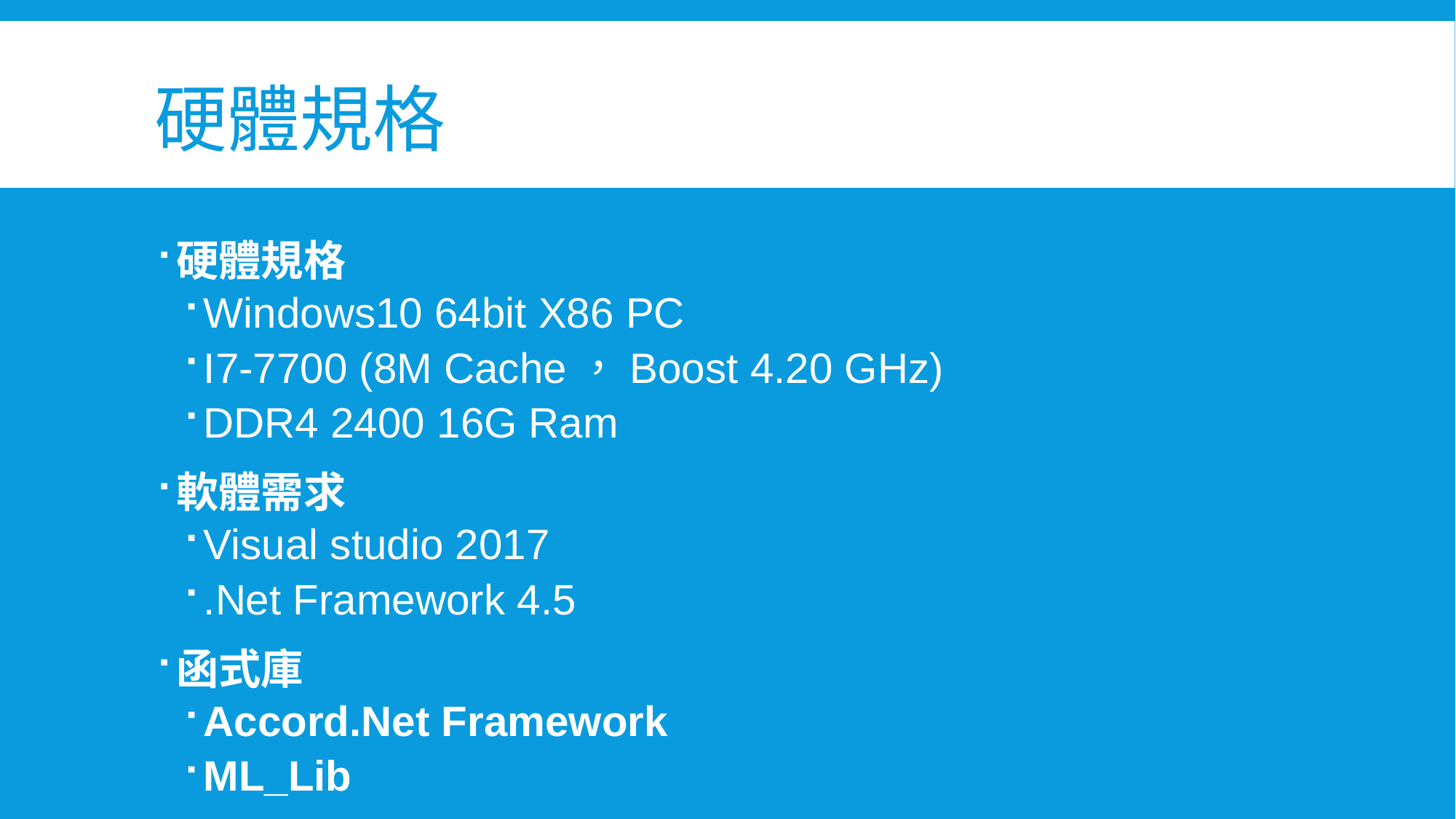

# 硬體規格
硬體規格
Windows10 64bit X86 PC
I7-7700 (8M Cache，Boost 4.20 GHz)
DDR4 2400 16G Ram
軟體需求
Visual studio 2017
.Net Framework 4.5
函式庫
Accord.Net Framework
ML_Lib